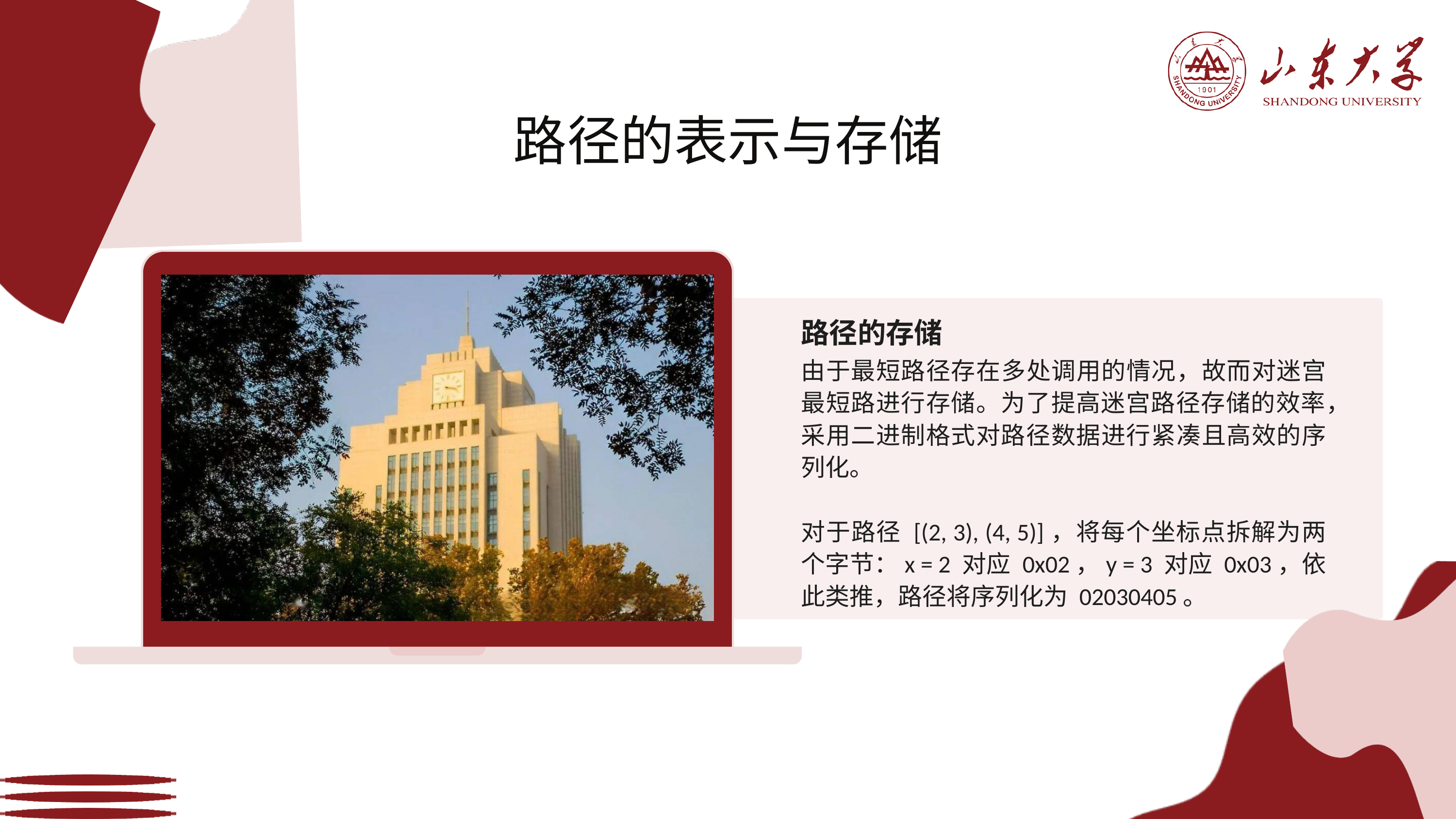

路径的表示与存储

路径的存储
由于最短路径存在多处调用的情况，故而对迷宫最短路进行存储。为了提高迷宫路径存储的效率，采用二进制格式对路径数据进行紧凑且高效的序列化。

对于路径 [(2, 3), (4, 5)]，将每个坐标点拆解为两个字节：x = 2 对应 0x02，y = 3 对应 0x03，依此类推，路径将序列化为 02030405。